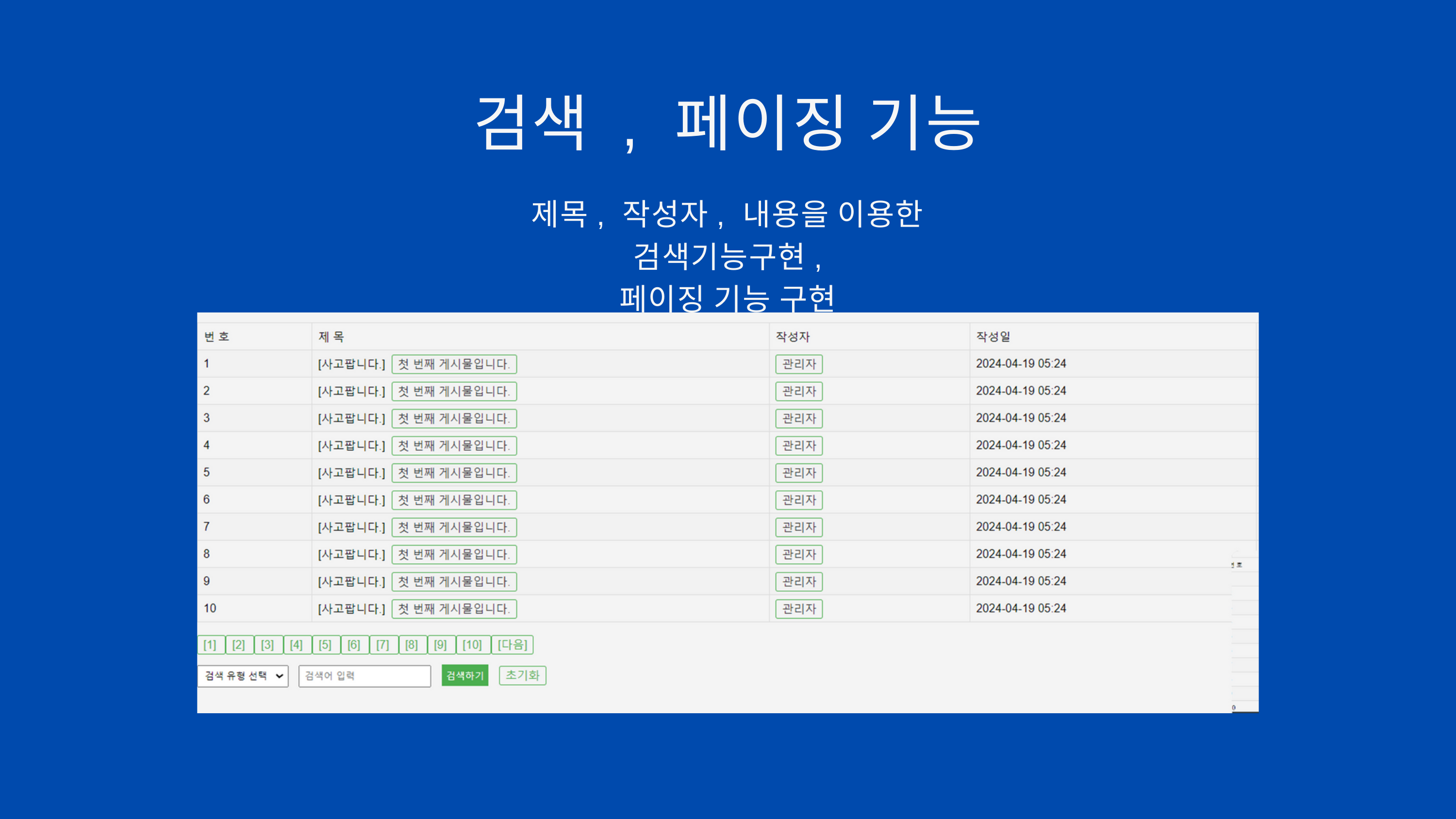

검색 , 페이징 기능
제목, 작성자, 내용을 이용한 검색기능구현,
페이징 기능 구현